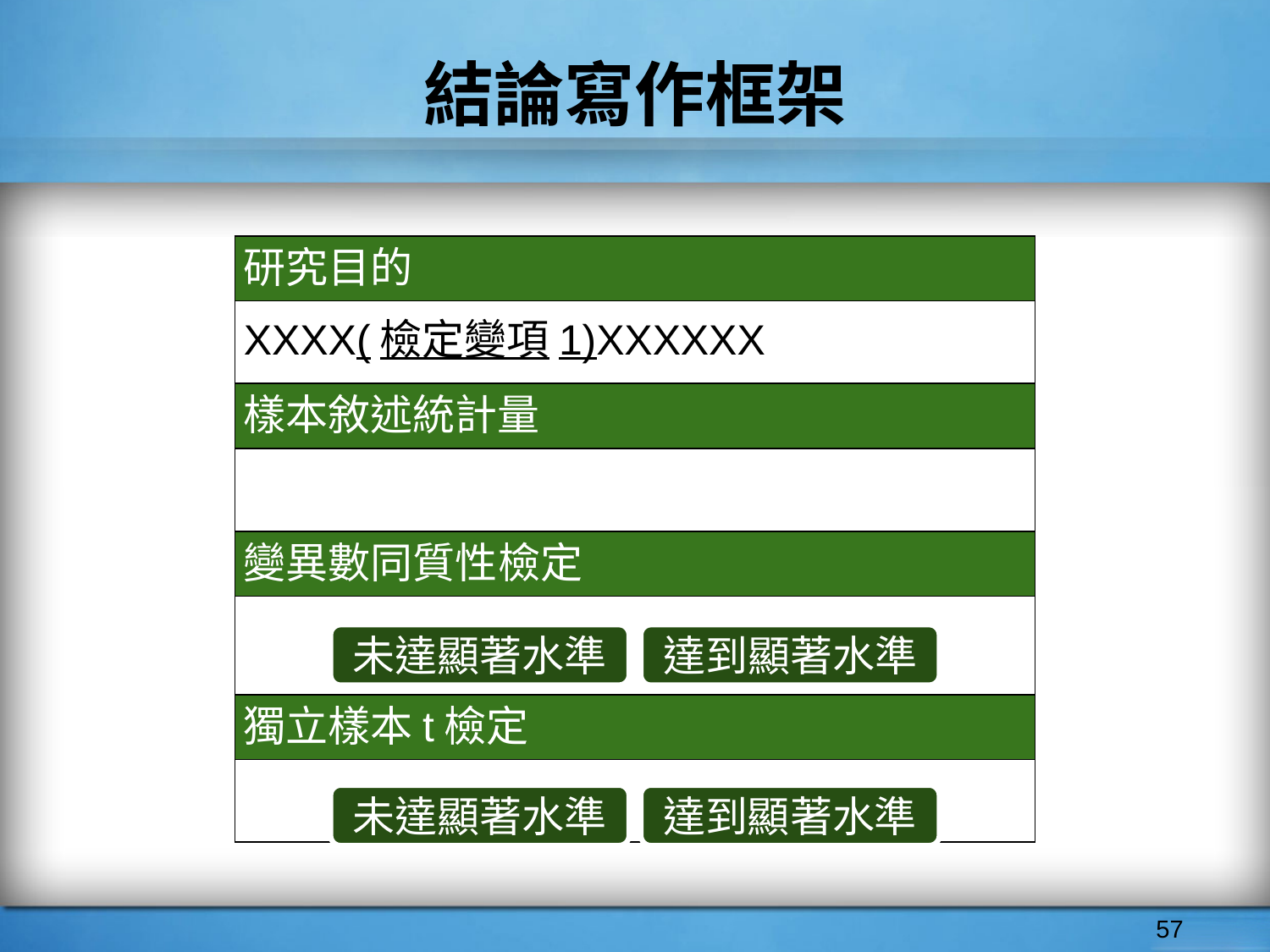

# 結論寫作框架
| 研究目的 |
| --- |
| XXXX(檢定變項1)XXXXXX |
| 樣本敘述統計量 |
|  |
| 變異數同質性檢定 |
|  |
| 獨立樣本t檢定 |
|  |
未達顯著水準
達到顯著水準
未達顯著水準
達到顯著水準
57